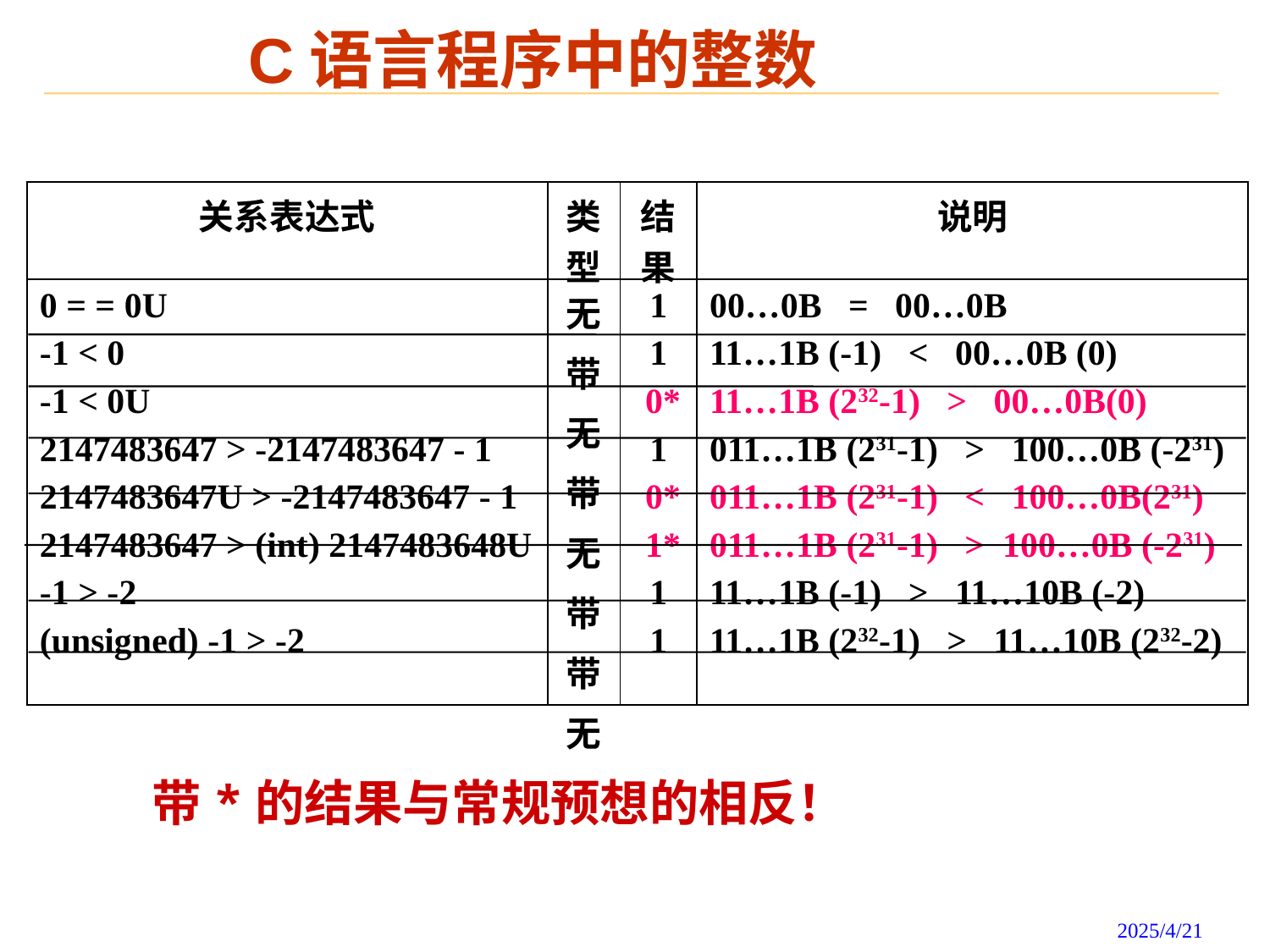

# C语言程序中的整数
| 关系表达式 | 类 型 | 结 果 | 说明 |
| --- | --- | --- | --- |
| 0 = = 0U -1 < 0 -1 < 0U 2147483647 > -2147483647 - 1 2147483647U > -2147483647 - 1 2147483647 > (int) 2147483648U -1 > -2 (unsigned) -1 > -2 | 无 带 无 带 无 带 带 无 | 1 1 0\* 1 0\* 1\* 1 1 | 00…0B = 00…0B 11…1B (-1) < 00…0B (0) 11…1B (232-1) > 00…0B(0) 011…1B (231-1) > 100…0B (-231) 011…1B (231-1) < 100…0B(231) 011…1B (231-1) > 100…0B (-231) 11…1B (-1) > 11…10B (-2) 11…1B (232-1) > 11…10B (232-2) |

带*的结果与常规预想的相反！